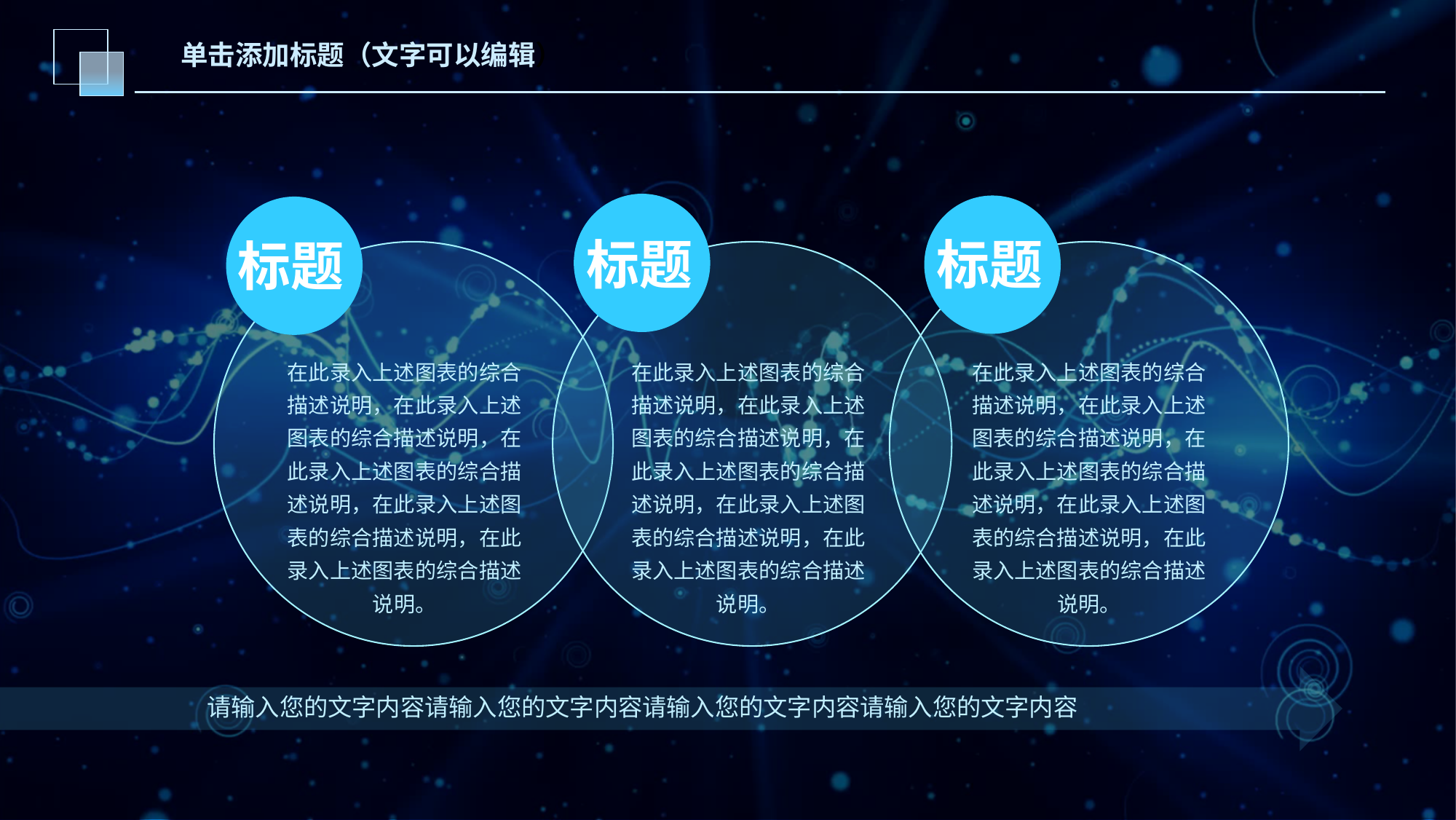

单击添加标题（文字可以编辑）

标题

标题

标题

在此录入上述图表的综合描述说明，在此录入上述图表的综合描述说明，在此录入上述图表的综合描述说明，在此录入上述图表的综合描述说明，在此录入上述图表的综合描述说明。
在此录入上述图表的综合描述说明，在此录入上述图表的综合描述说明，在此录入上述图表的综合描述说明，在此录入上述图表的综合描述说明，在此录入上述图表的综合描述说明。
在此录入上述图表的综合描述说明，在此录入上述图表的综合描述说明，在此录入上述图表的综合描述说明，在此录入上述图表的综合描述说明，在此录入上述图表的综合描述说明。

请输入您的文字内容请输入您的文字内容请输入您的文字内容请输入您的文字内容